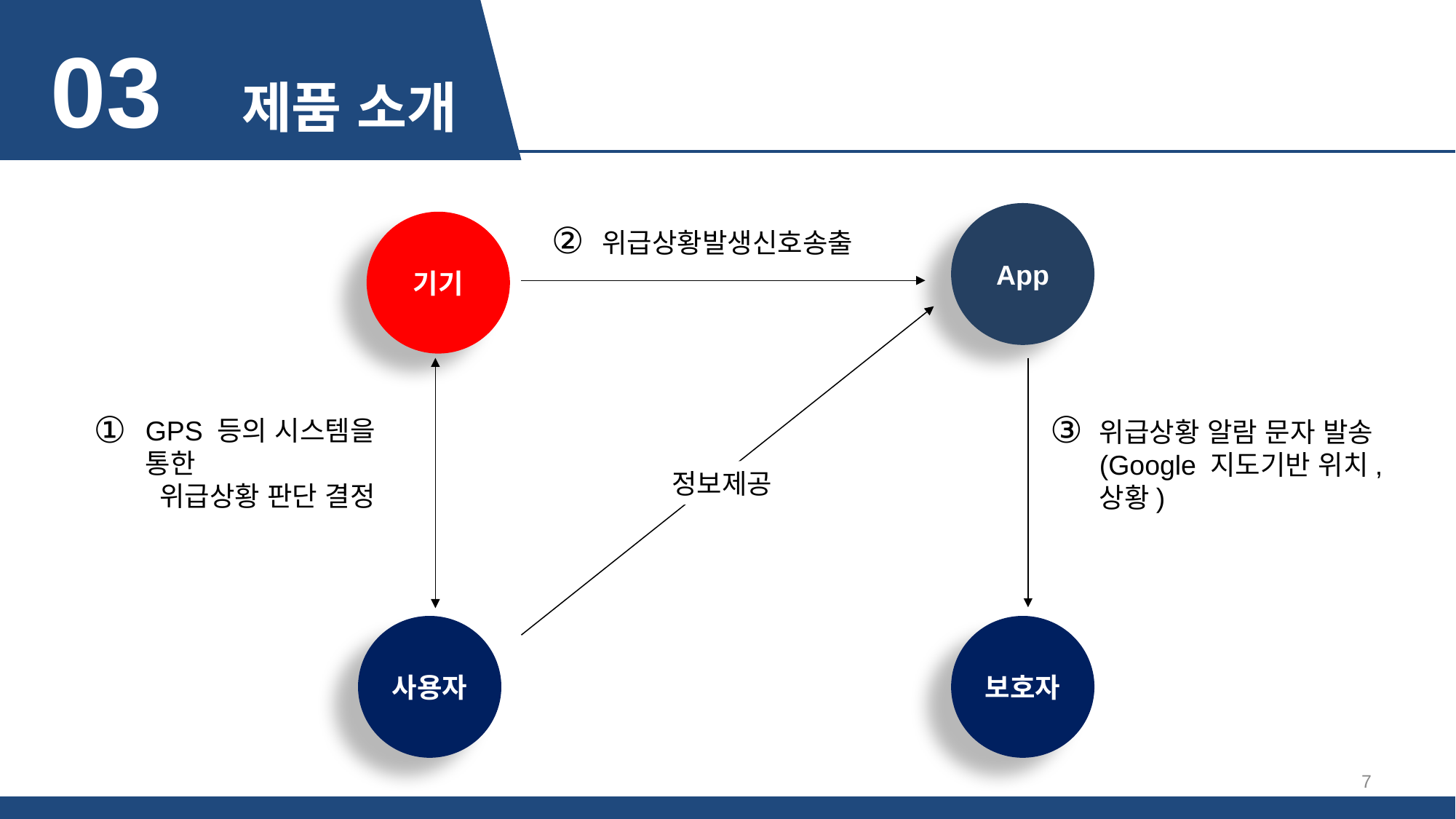

03  제품 소개
App
기기
②
위급상황발생신호송출
①
③
GPS 등의 시스템을 통한
 위급상황 판단 결정
위급상황 알람 문자 발송
(Google 지도기반 위치, 상황)
정보제공
사용자
보호자
7